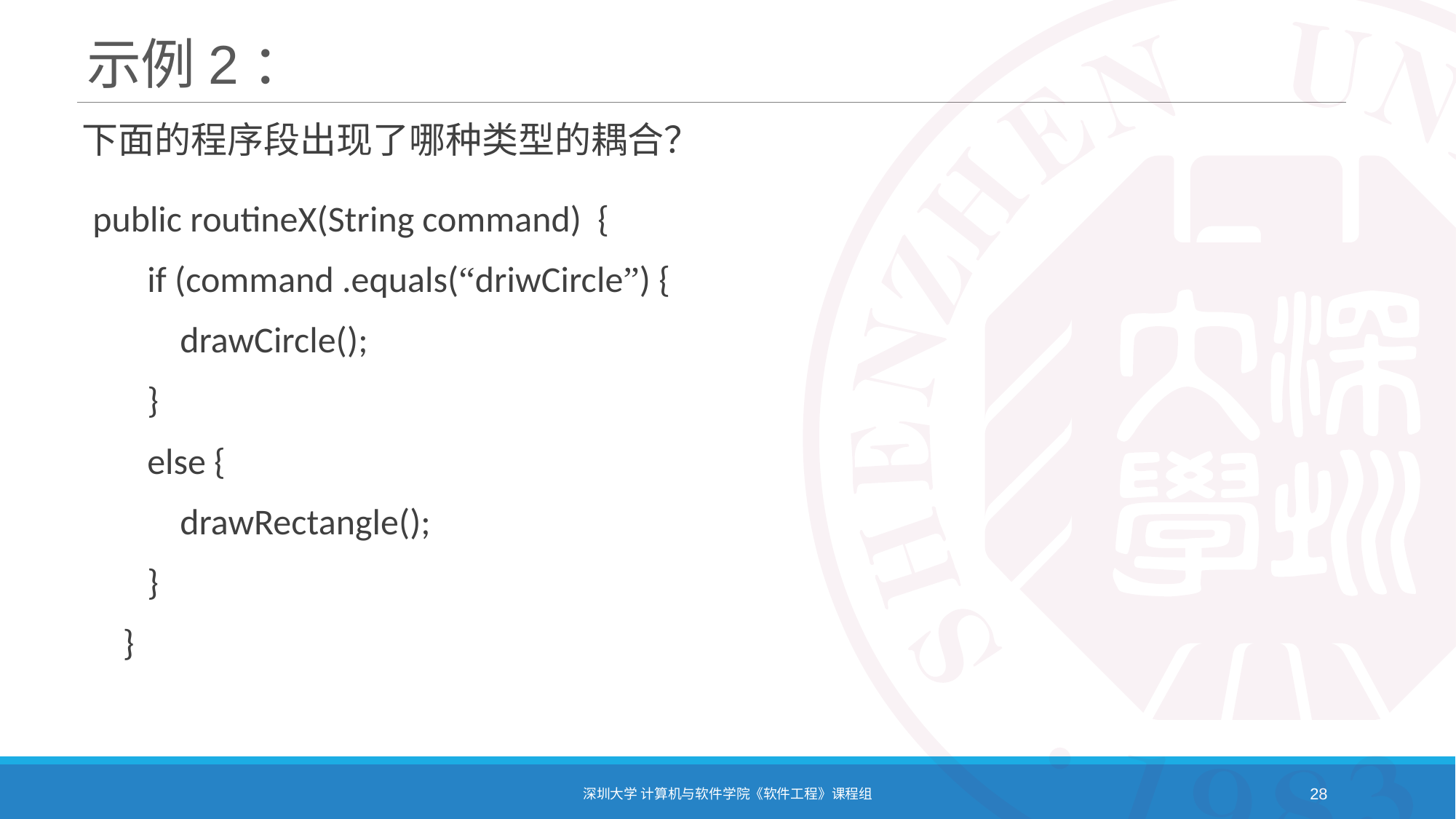

# 示例2：
下面的程序段出现了哪种类型的耦合？
public routineX(String command)  {
        if (command .equals(“driwCircle”) {
            drawCircle();
        }
        else {
            drawRectangle();
        }
     }
深圳大学 计算机与软件学院《软件工程》课程组
28